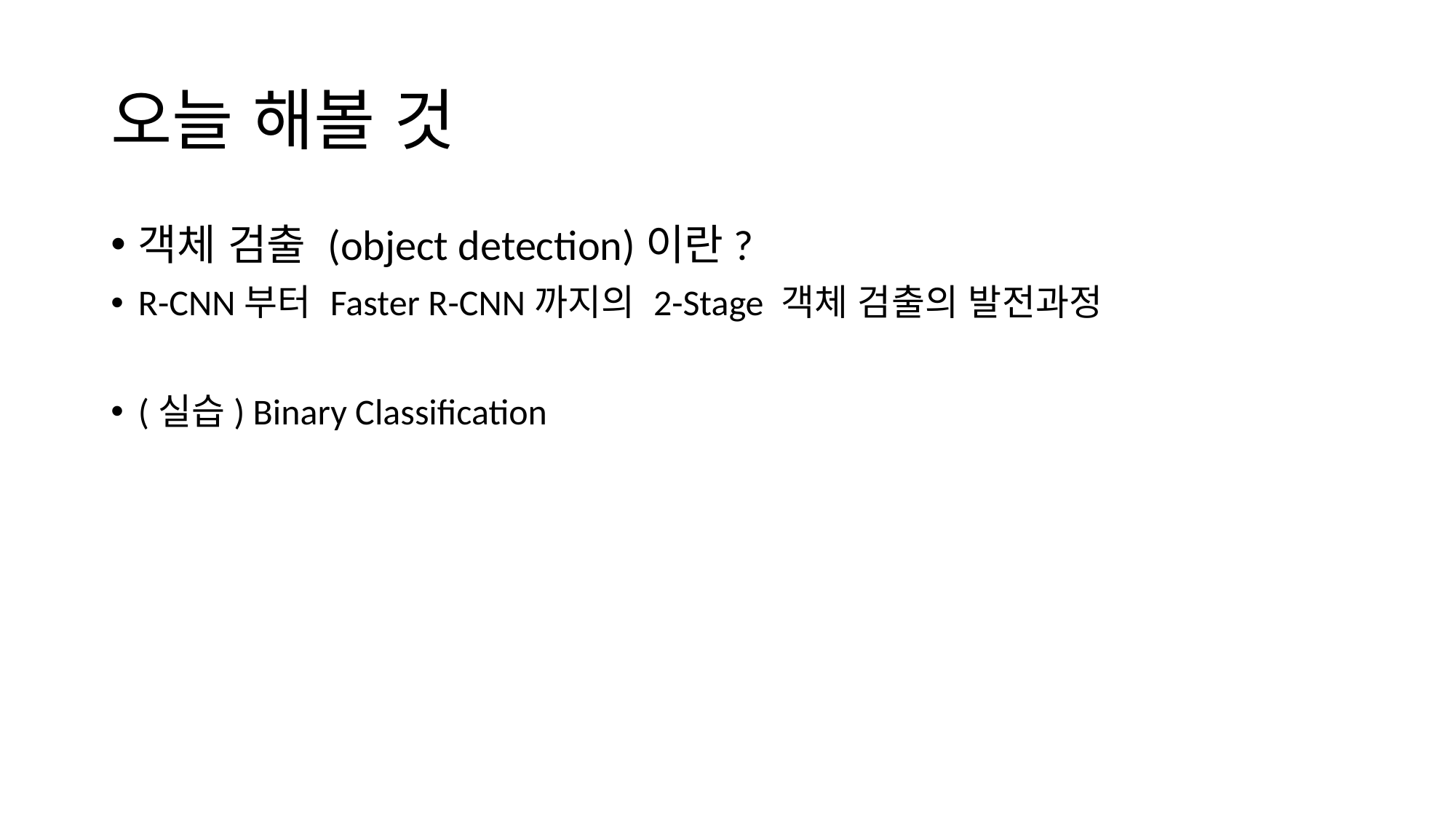

# 오늘 해볼 것
객체 검출 (object detection)이란?
R-CNN부터 Faster R-CNN까지의 2-Stage 객체 검출의 발전과정

(실습) Binary Classification